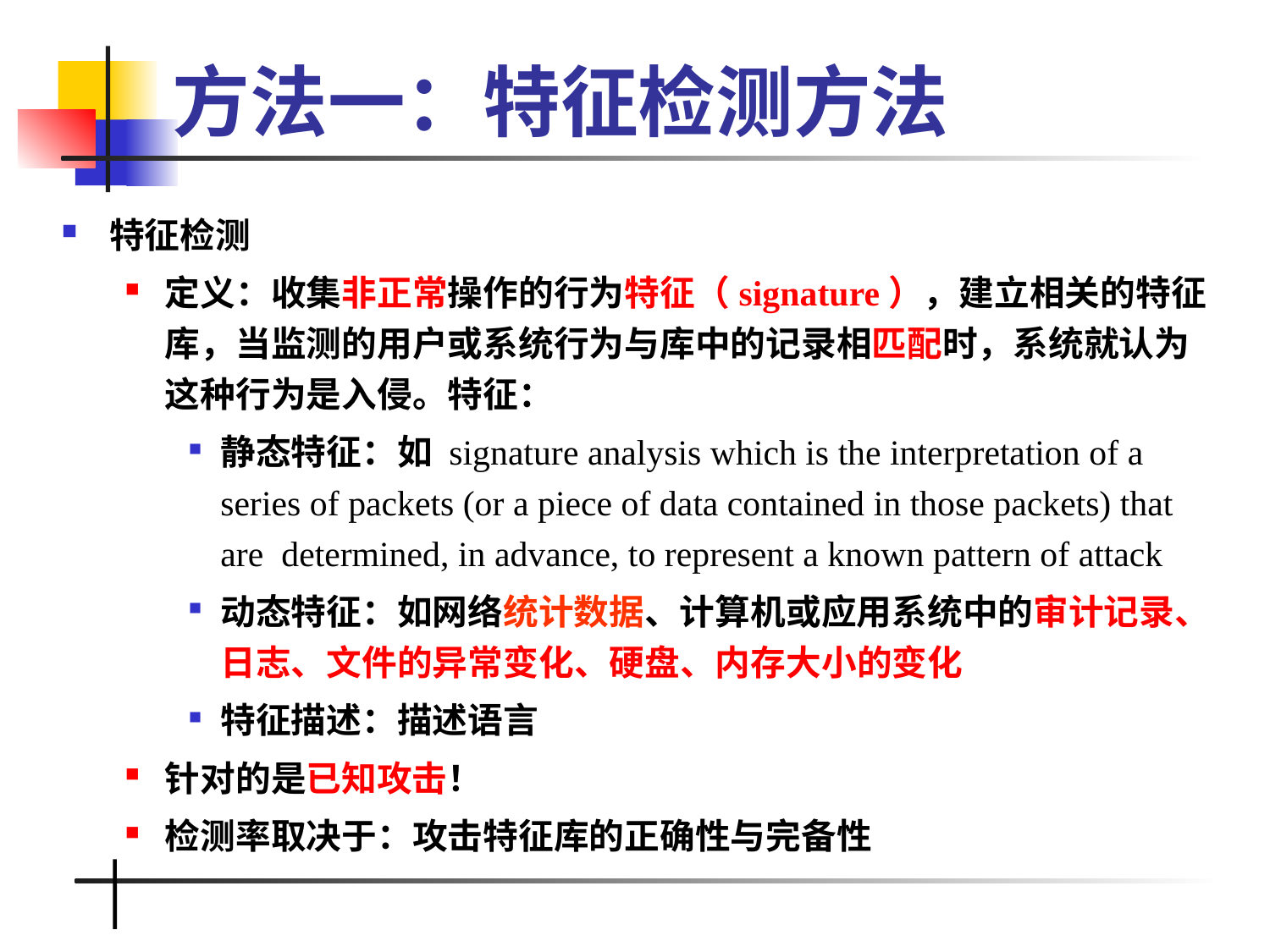

# 方法一：特征检测方法
特征检测
定义：收集非正常操作的行为特征（signature），建立相关的特征库，当监测的用户或系统行为与库中的记录相匹配时，系统就认为这种行为是入侵。特征：
静态特征：如 signature analysis which is the interpretation of a series of packets (or a piece of data contained in those packets) that are  determined, in advance, to represent a known pattern of attack
动态特征：如网络统计数据、计算机或应用系统中的审计记录、日志、文件的异常变化、硬盘、内存大小的变化
特征描述：描述语言
针对的是已知攻击！
检测率取决于：攻击特征库的正确性与完备性